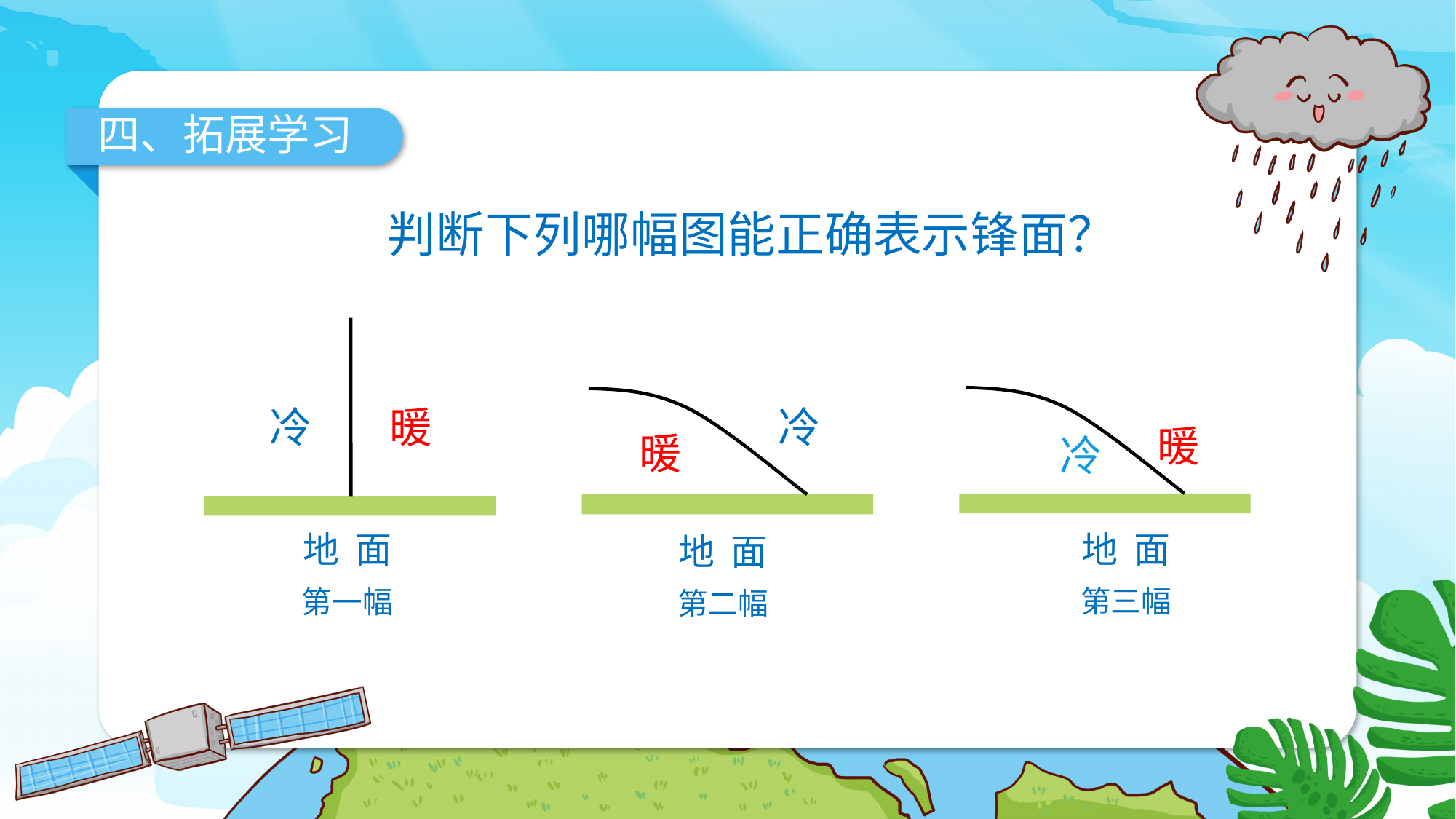

四、拓展学习
判断下列哪幅图能正确表示锋面？

冷
暖

地  面
第一幅

暖
冷

地  面
第三幅

冷
暖

地  面
第二幅